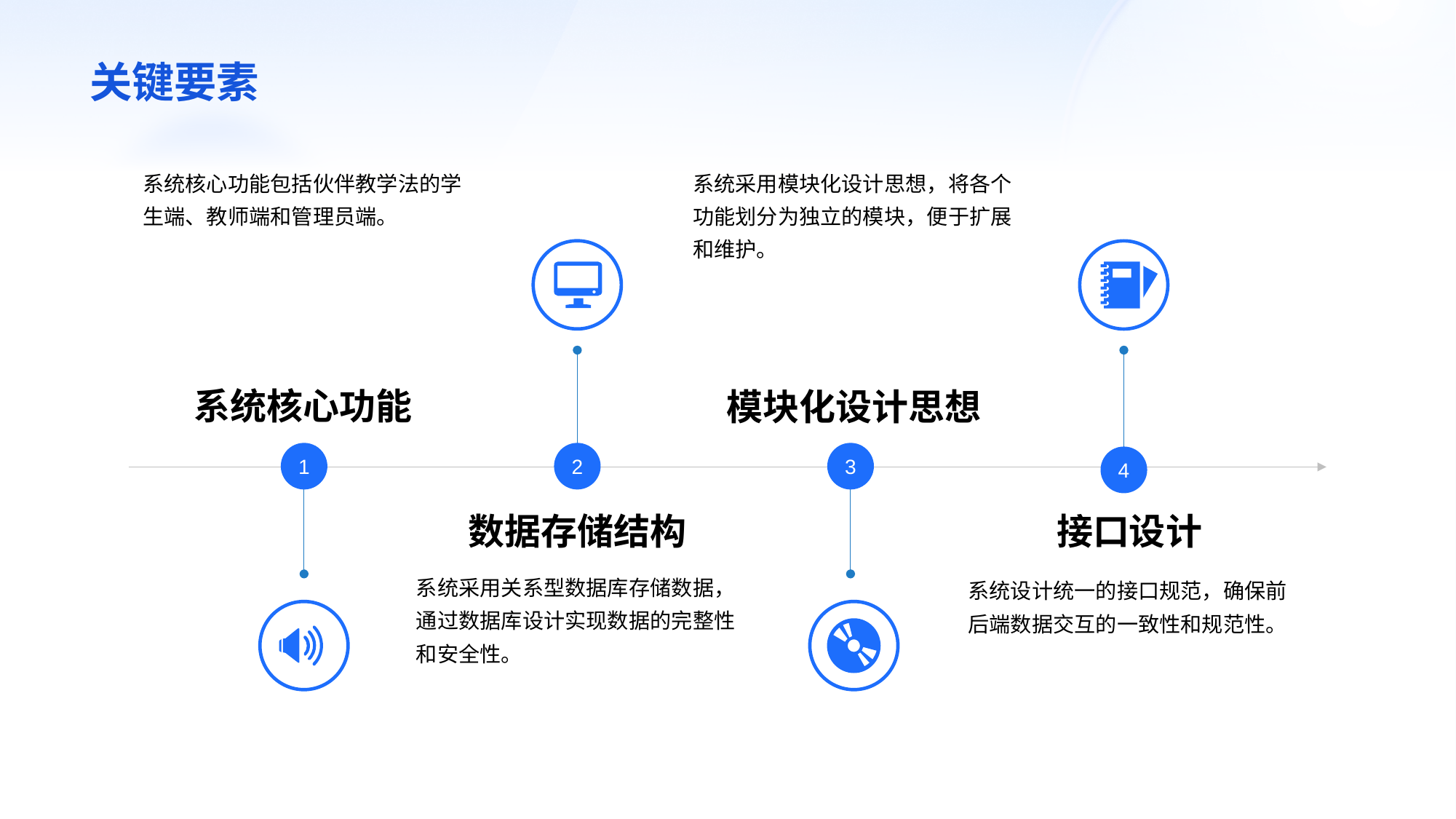

关键要素
系统核心功能包括伙伴教学法的学生端、教师端和管理员端。
系统核心功能
1

系统采用模块化设计思想，将各个功能划分为独立的模块，便于扩展和维护。
模块化设计思想
3

2
数据存储结构
系统采用关系型数据库存储数据，通过数据库设计实现数据的完整性和安全性。

4
接口设计
系统设计统一的接口规范，确保前后端数据交互的一致性和规范性。